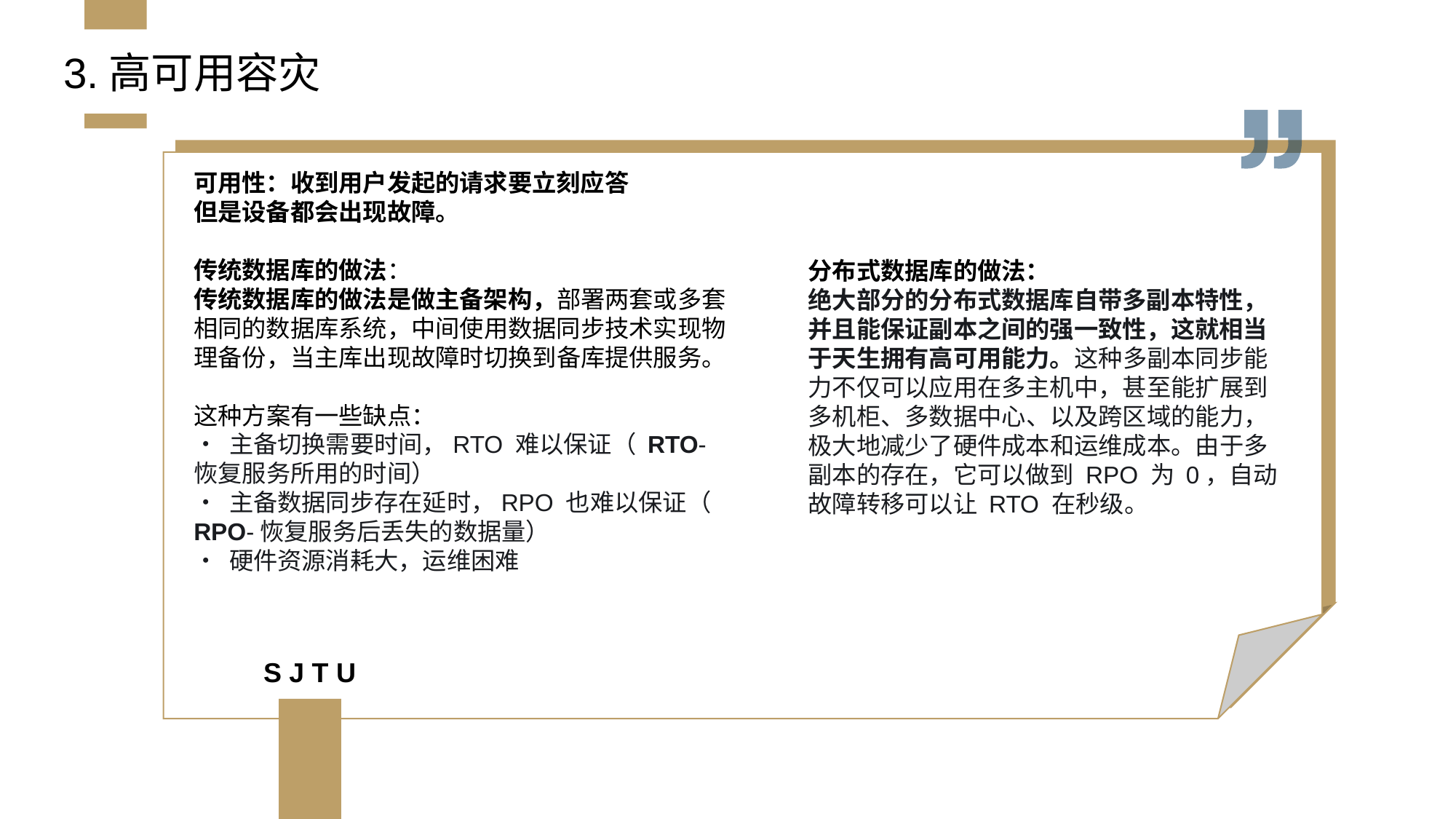

3.高可用容灾
可用性：收到用户发起的请求要立刻应答
但是设备都会出现故障。

传统数据库的做法：
传统数据库的做法是做主备架构，部署两套或多套相同的数据库系统，中间使用数据同步技术实现物理备份，当主库出现故障时切换到备库提供服务。

这种方案有一些缺点：
• 主备切换需要时间，RTO 难以保证（ RTO-恢复服务所用的时间）
• 主备数据同步存在延时，RPO 也难以保证（ RPO-恢复服务后丢失的数据量）
• 硬件资源消耗大，运维困难

分布式数据库的做法：
绝大部分的分布式数据库自带多副本特性，并且能保证副本之间的强一致性，这就相当于天生拥有高可用能力。这种多副本同步能力不仅可以应用在多主机中，甚至能扩展到多机柜、多数据中心、以及跨区域的能力，极大地减少了硬件成本和运维成本。由于多副本的存在，它可以做到 RPO 为 0，自动故障转移可以让 RTO 在秒级。